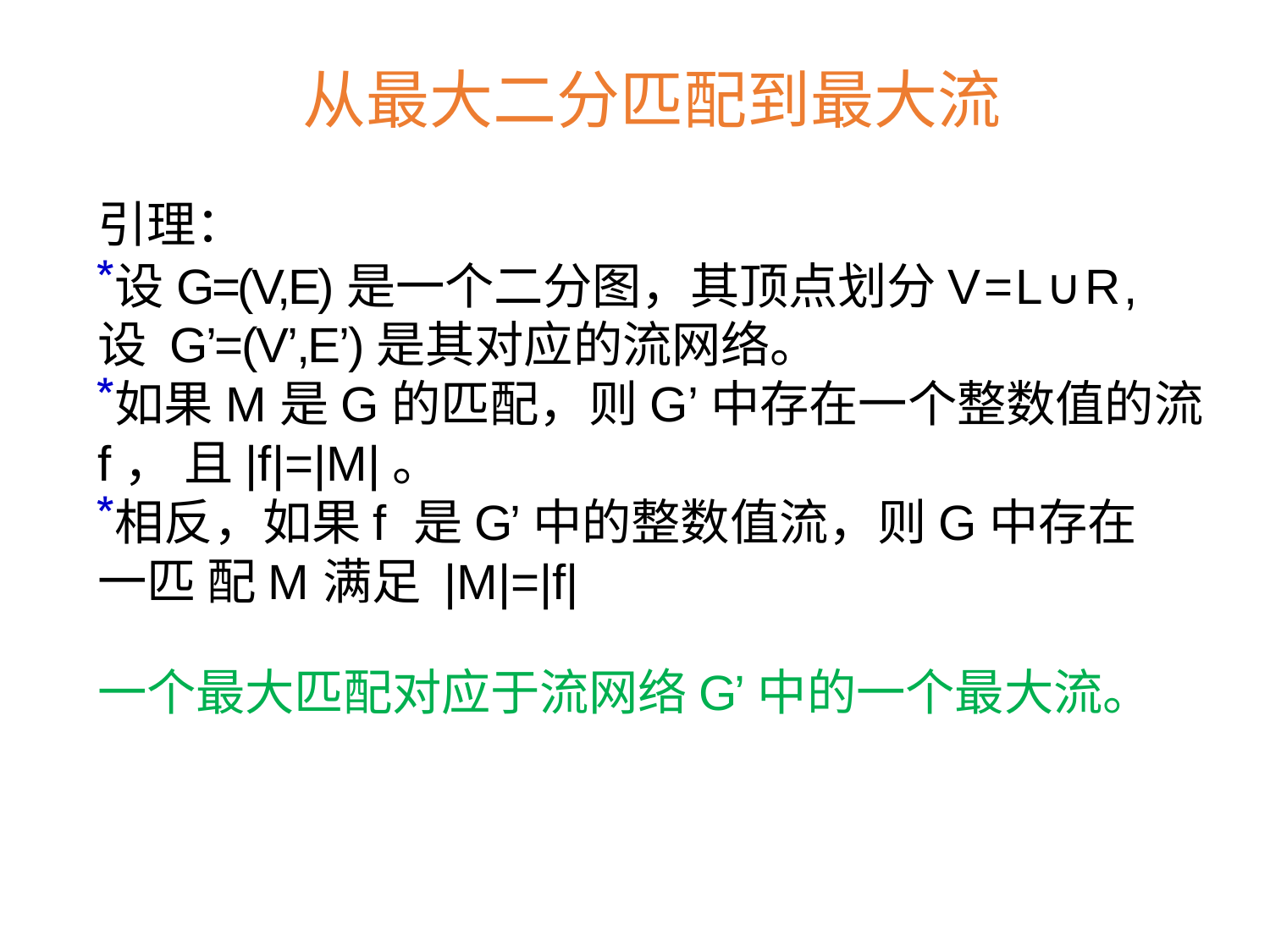

从最大二分匹配到最大流

引理：
设G=(V,E)是一个二分图，其顶点划分V=L∪R,设 G’=(V’,E’)是其对应的流网络。
如果M是G的匹配，则G’中存在一个整数值的流f， 且|f|=|M|。
相反，如果f 是G’中的整数值流，则G中存在一匹 配M满足 |M|=|f|

一个最大匹配对应于流网络G’中的一个最大流。